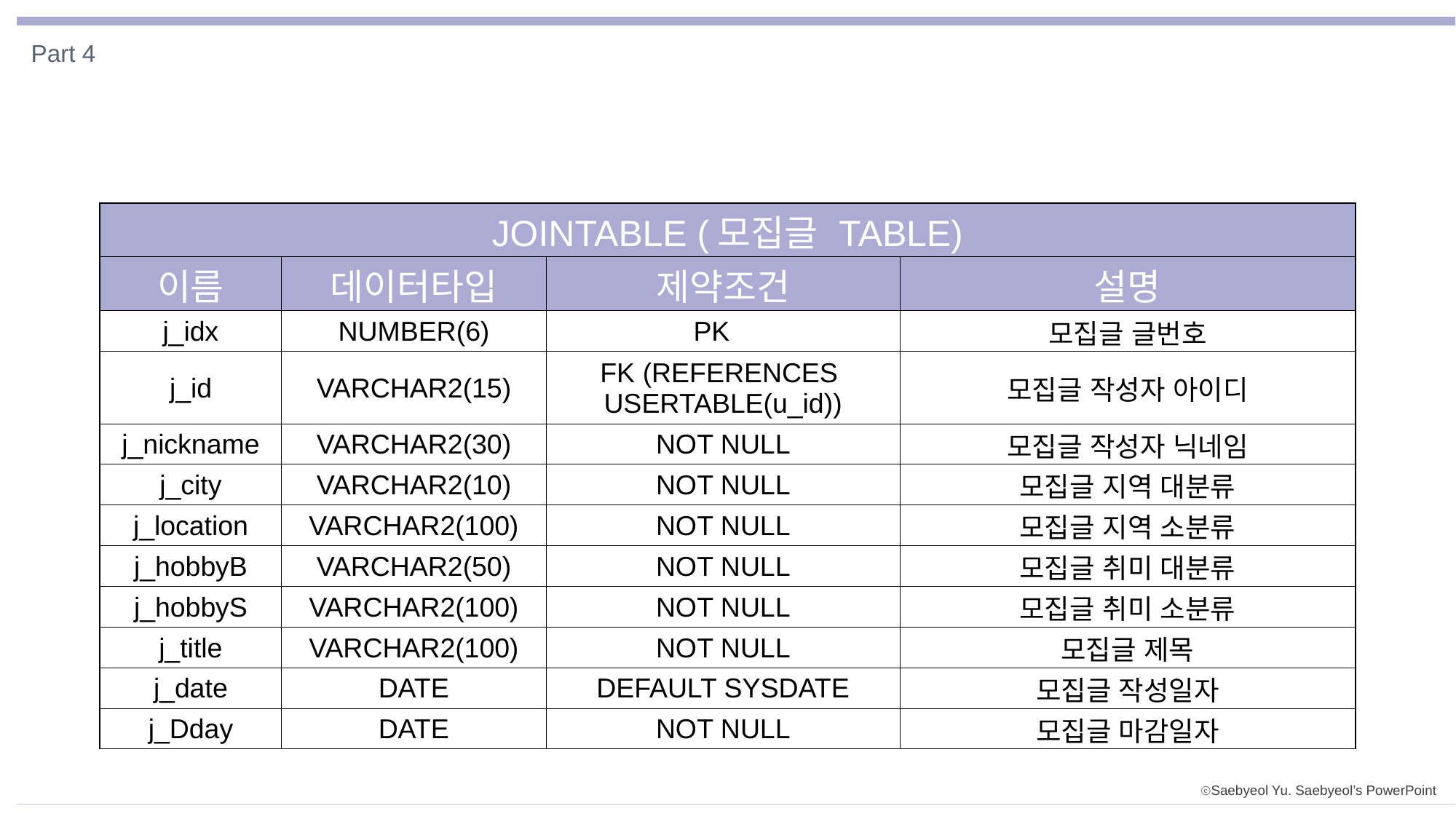

Part 4
| JOINTABLE (모집글 TABLE) |  |  |  |
| --- | --- | --- | --- |
| 이름 | 데이터타입 | 제약조건 | 설명 |
| j\_idx | NUMBER(6) | PK | 모집글 글번호 |
| j\_id | VARCHAR2(15) | FK (REFERENCES USERTABLE(u\_id)) | 모집글 작성자 아이디 |
| j\_nickname | VARCHAR2(30) | NOT NULL | 모집글 작성자 닉네임 |
| j\_city | VARCHAR2(10) | NOT NULL | 모집글 지역 대분류 |
| j\_location | VARCHAR2(100) | NOT NULL | 모집글 지역 소분류 |
| j\_hobbyB | VARCHAR2(50) | NOT NULL | 모집글 취미 대분류 |
| j\_hobbyS | VARCHAR2(100) | NOT NULL | 모집글 취미 소분류 |
| j\_title | VARCHAR2(100) | NOT NULL | 모집글 제목 |
| j\_date | DATE | DEFAULT SYSDATE | 모집글 작성일자 |
| j\_Dday | DATE | NOT NULL | 모집글 마감일자 |
ⓒSaebyeol Yu. Saebyeol’s PowerPoint